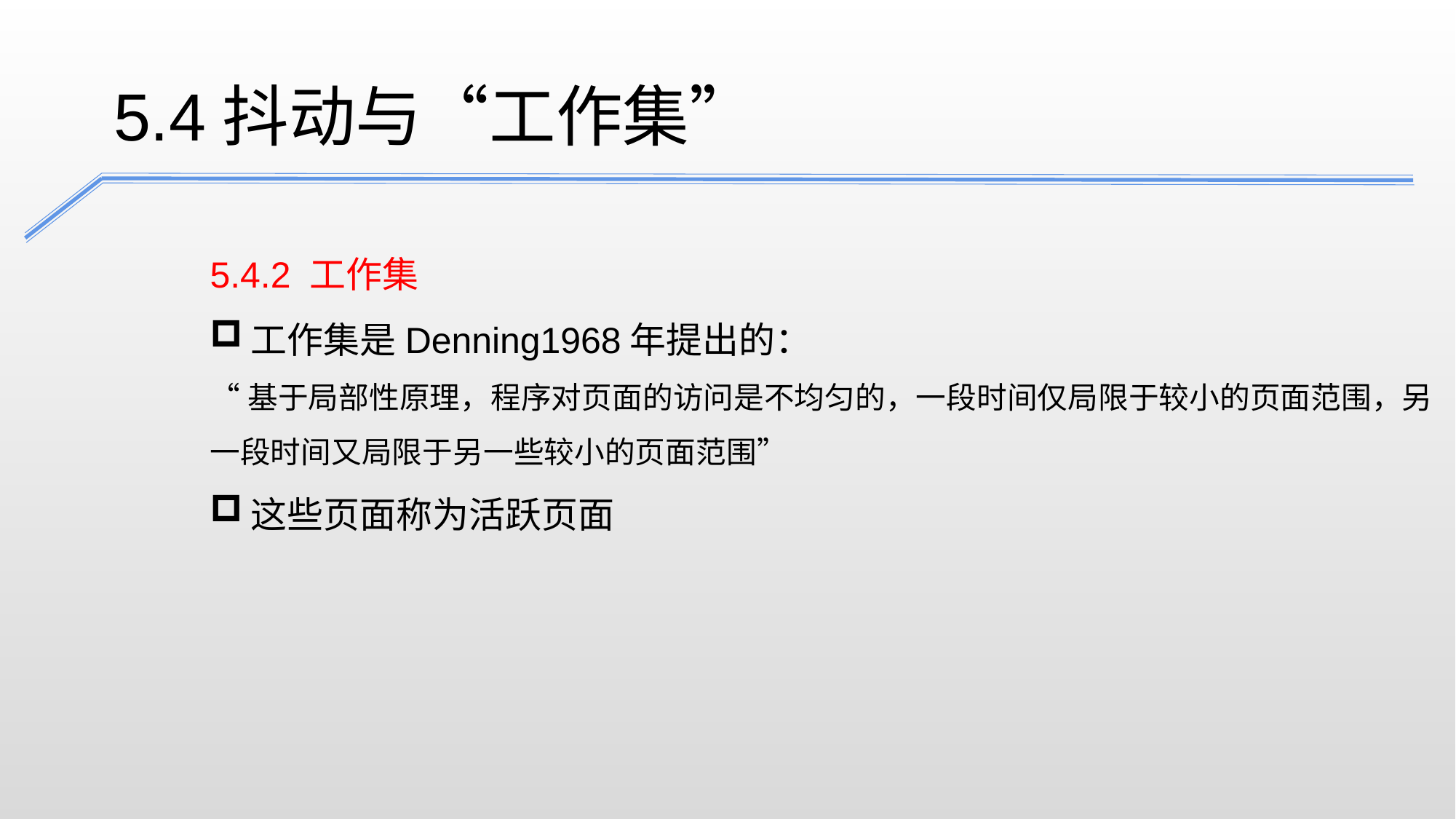

5.4抖动与“工作集”

5.4.2 工作集
工作集是Denning1968年提出的：
“基于局部性原理，程序对页面的访问是不均匀的，一段时间仅局限于较小的页面范围，另一段时间又局限于另一些较小的页面范围”
这些页面称为活跃页面